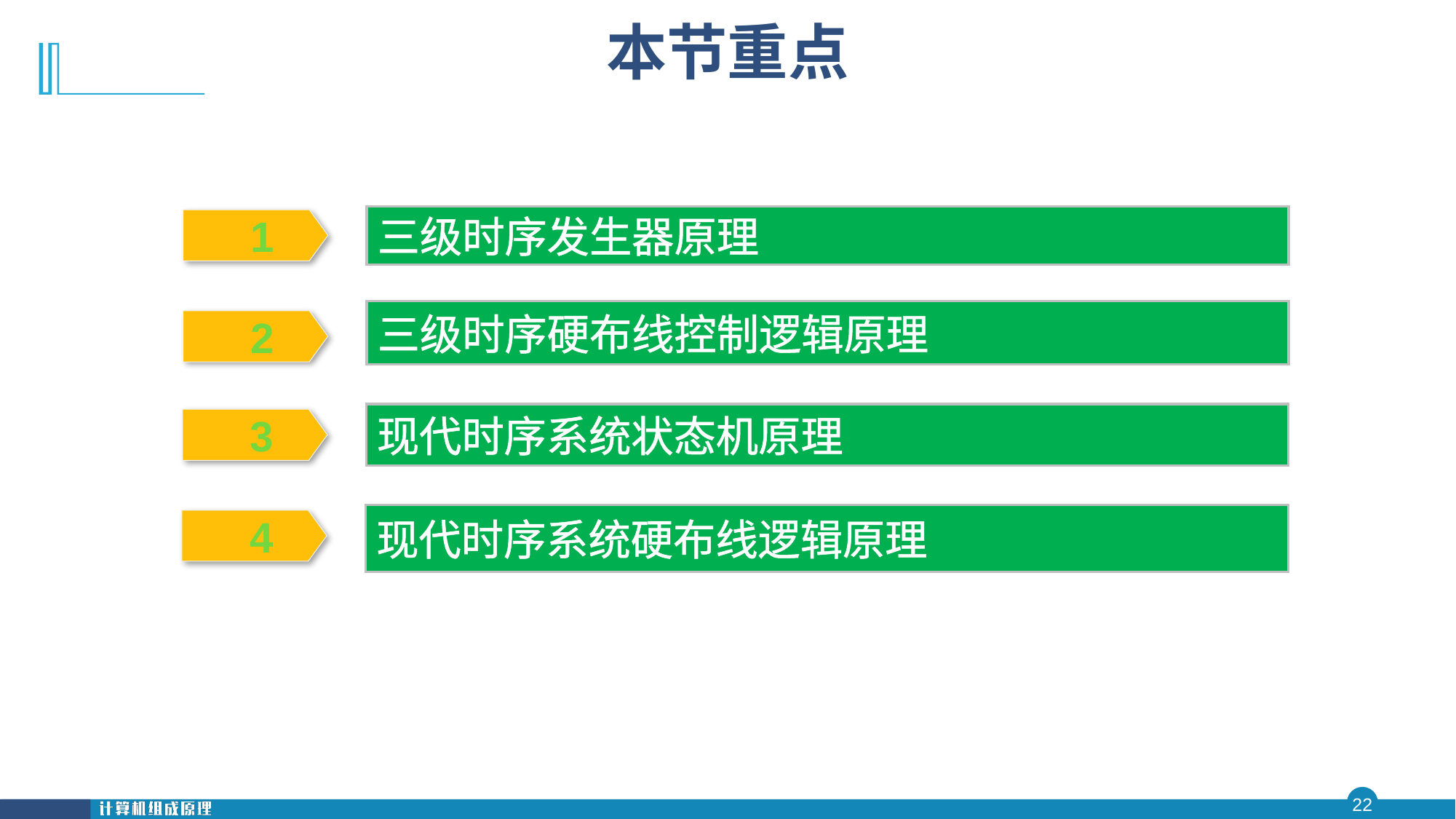

# 本节重点
三级时序发生器原理
  1
三级时序硬布线控制逻辑原理
  2
现代时序系统状态机原理
  3
现代时序系统硬布线逻辑原理
  4